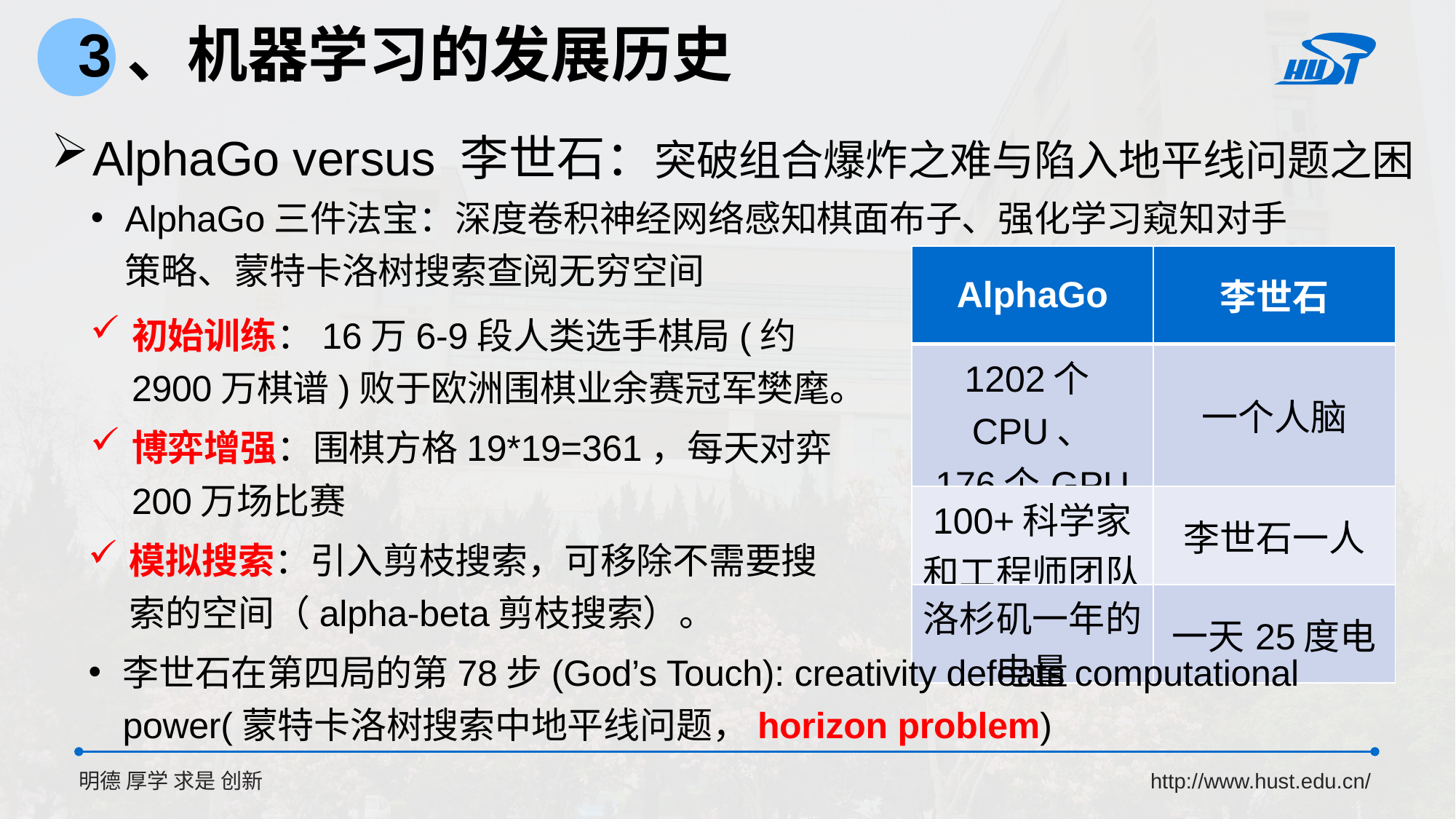

3、机器学习的发展历史
AlphaGo versus 李世石：突破组合爆炸之难与陷入地平线问题之困
AlphaGo三件法宝：深度卷积神经网络感知棋面布子、强化学习窥知对手策略、蒙特卡洛树搜索查阅无穷空间
| AlphaGo | 李世石 |
| --- | --- |
| 1202个CPU、 176个GPU | 一个人脑 |
| 100+科学家和工程师团队 | 李世石一人 |
| 洛杉矶一年的电量 | 一天25度电 |
初始训练：16万6-9段人类选手棋局(约2900万棋谱)败于欧洲围棋业余赛冠军樊麾。
博弈增强：围棋方格19*19=361，每天对弈200万场比赛
模拟搜索：引入剪枝搜索，可移除不需要搜索的空间（alpha-beta剪枝搜索）。
李世石在第四局的第78步(God’s Touch): creativity defeats computational power(蒙特卡洛树搜索中地平线问题，horizon problem)